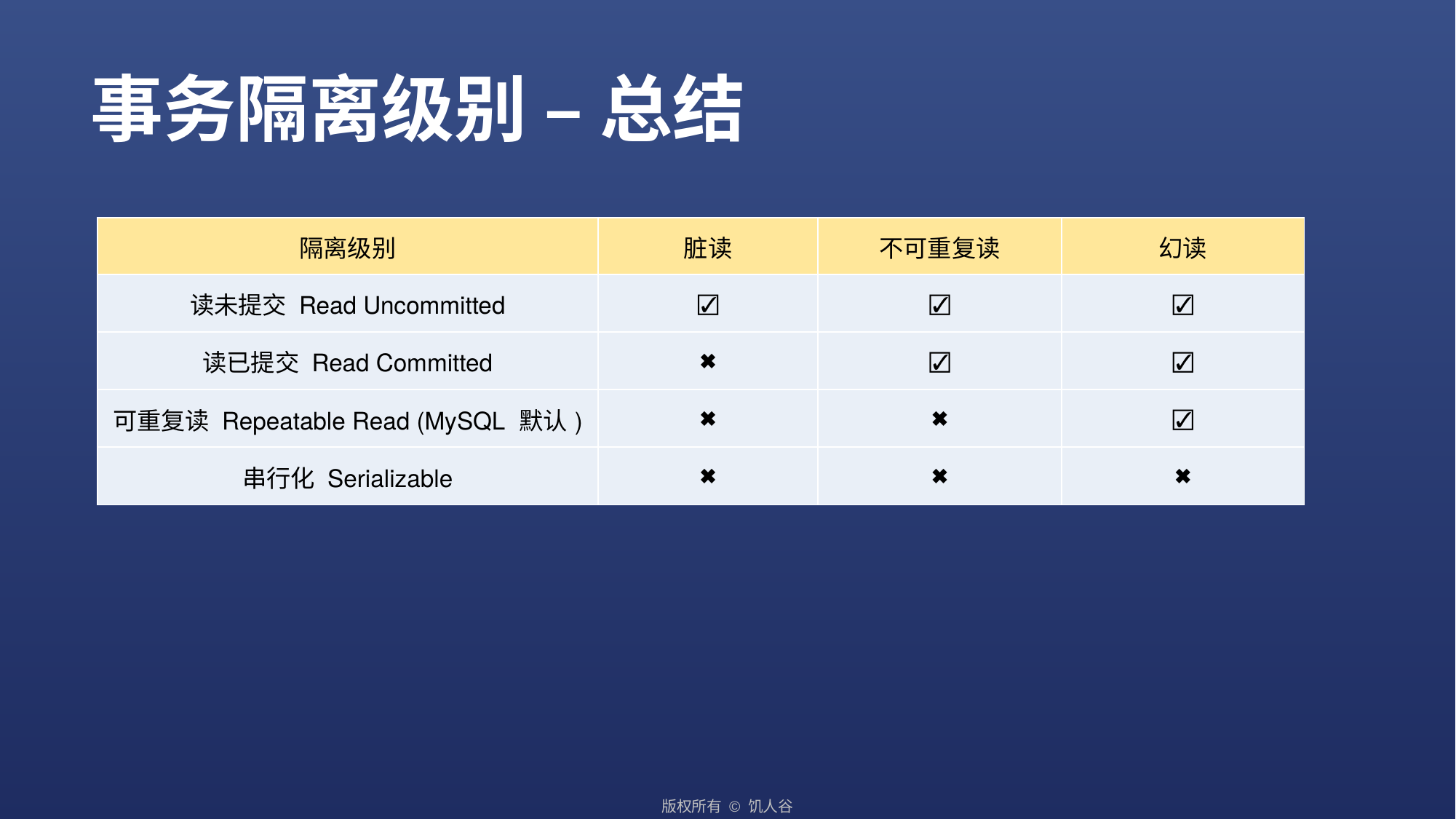

事务隔离级别 – 总结
| 隔离级别 | 脏读 | 不可重复读 | 幻读 |
| --- | --- | --- | --- |
| 读未提交 Read Uncommitted | ☑️ | ☑️ | ☑️ |
| 读已提交 Read Committed | ✖️ | ☑️ | ☑️ |
| 可重复读 Repeatable Read (MySQL 默认) | ✖️ | ✖️ | ☑️ |
| 串行化 Serializable | ✖️ | ✖️ | ✖️ |